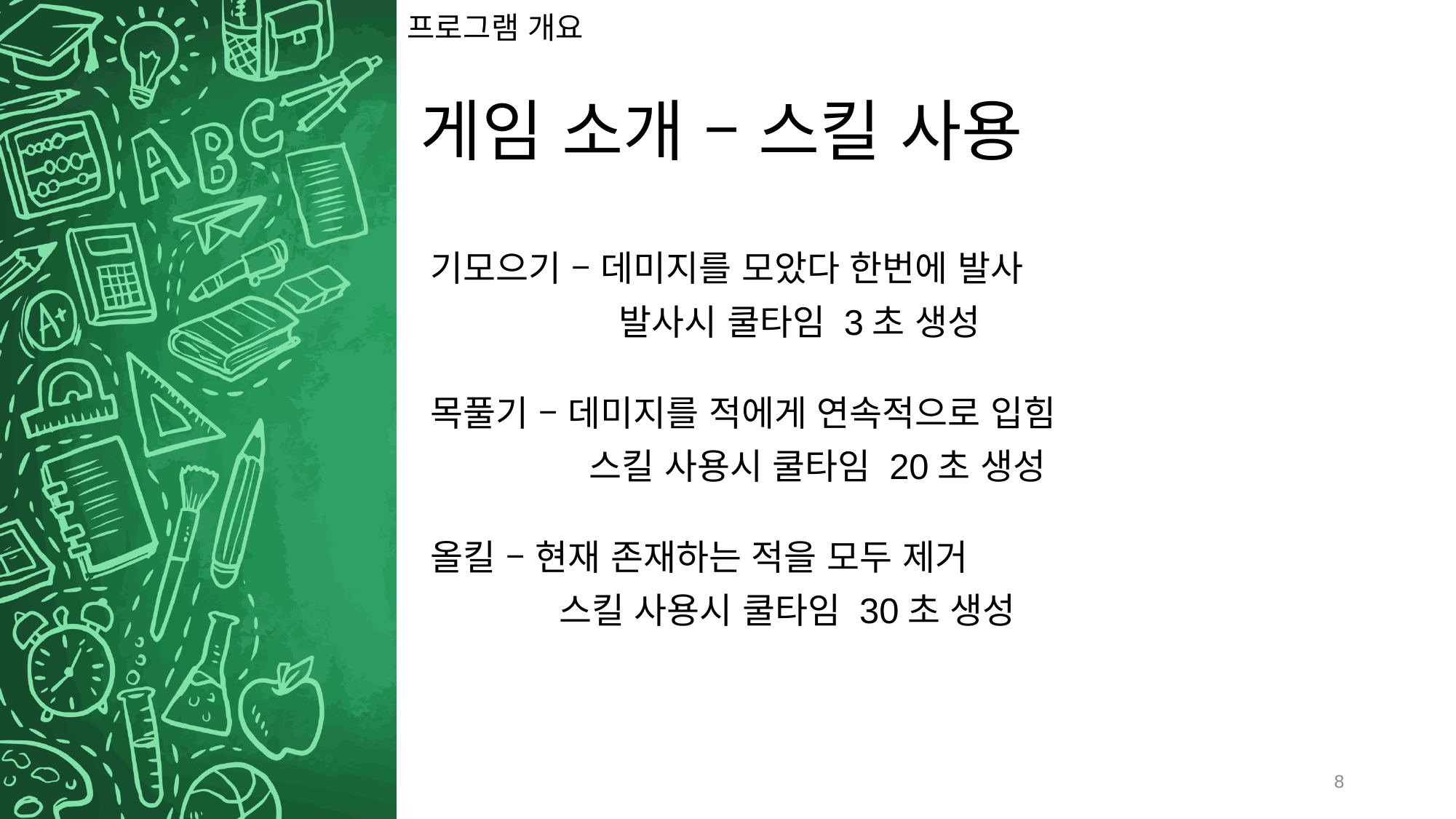

# 프로그램 개요
게임 소개 – 스킬 사용

기모으기 – 데미지를 모았다 한번에 발사
                  발사시 쿨타임 3초 생성
목풀기 – 데미지를 적에게 연속적으로 입힘
               스킬 사용시 쿨타임 20초 생성
올킬 – 현재 존재하는 적을 모두 제거
            스킬 사용시 쿨타임 30초 생성
8